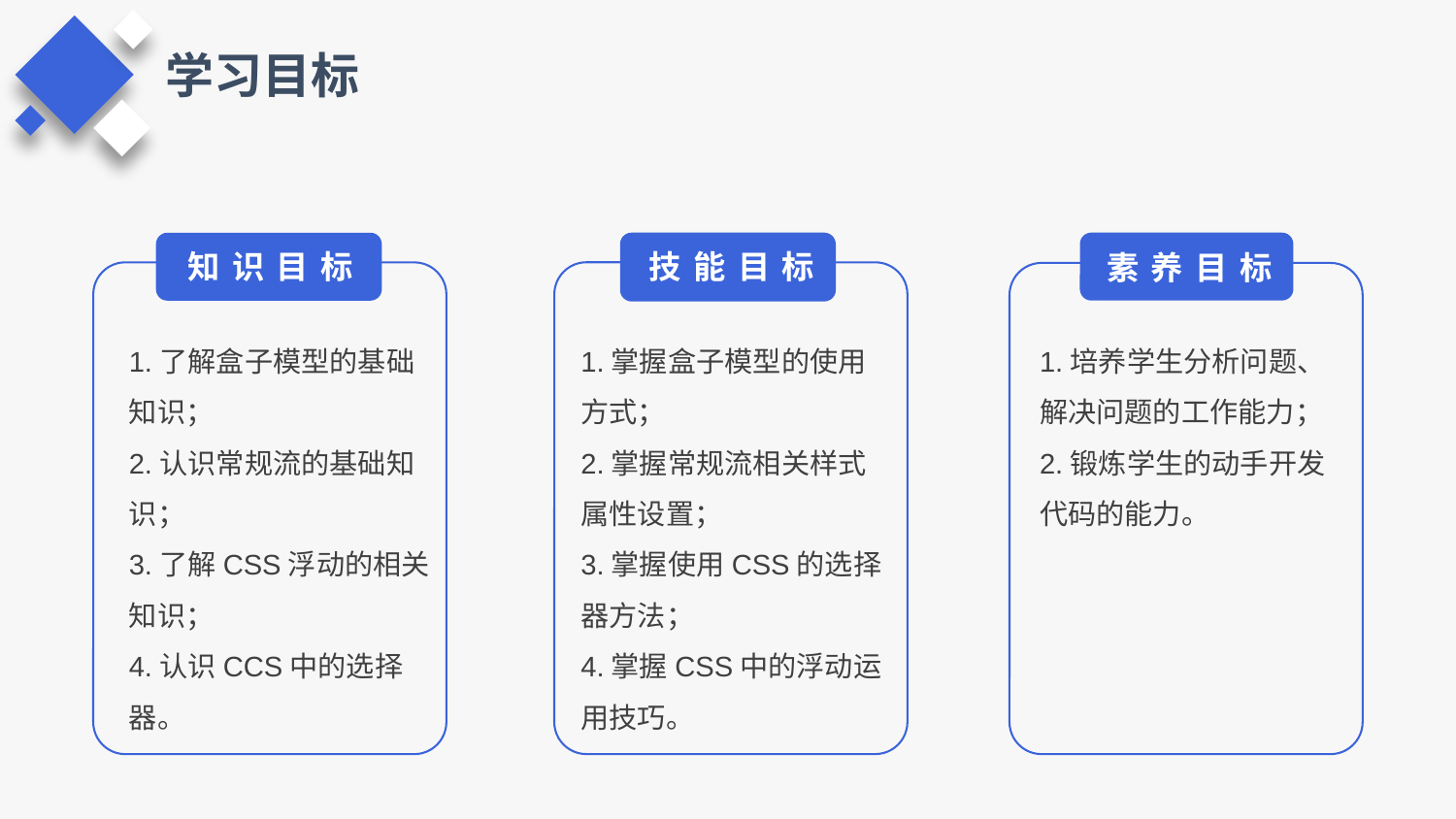

学习目标

素养目标

1.培养学生分析问题、解决问题的工作能力；
2.锻炼学生的动手开发代码的能力。

技能目标

1.掌握盒子模型的使用方式；
2.掌握常规流相关样式属性设置；
3.掌握使用CSS的选择器方法；
4.掌握CSS中的浮动运用技巧。

知识目标

1.了解盒子模型的基础知识；
2.认识常规流的基础知识；
3.了解CSS浮动的相关知识；
4.认识CCS中的选择器。